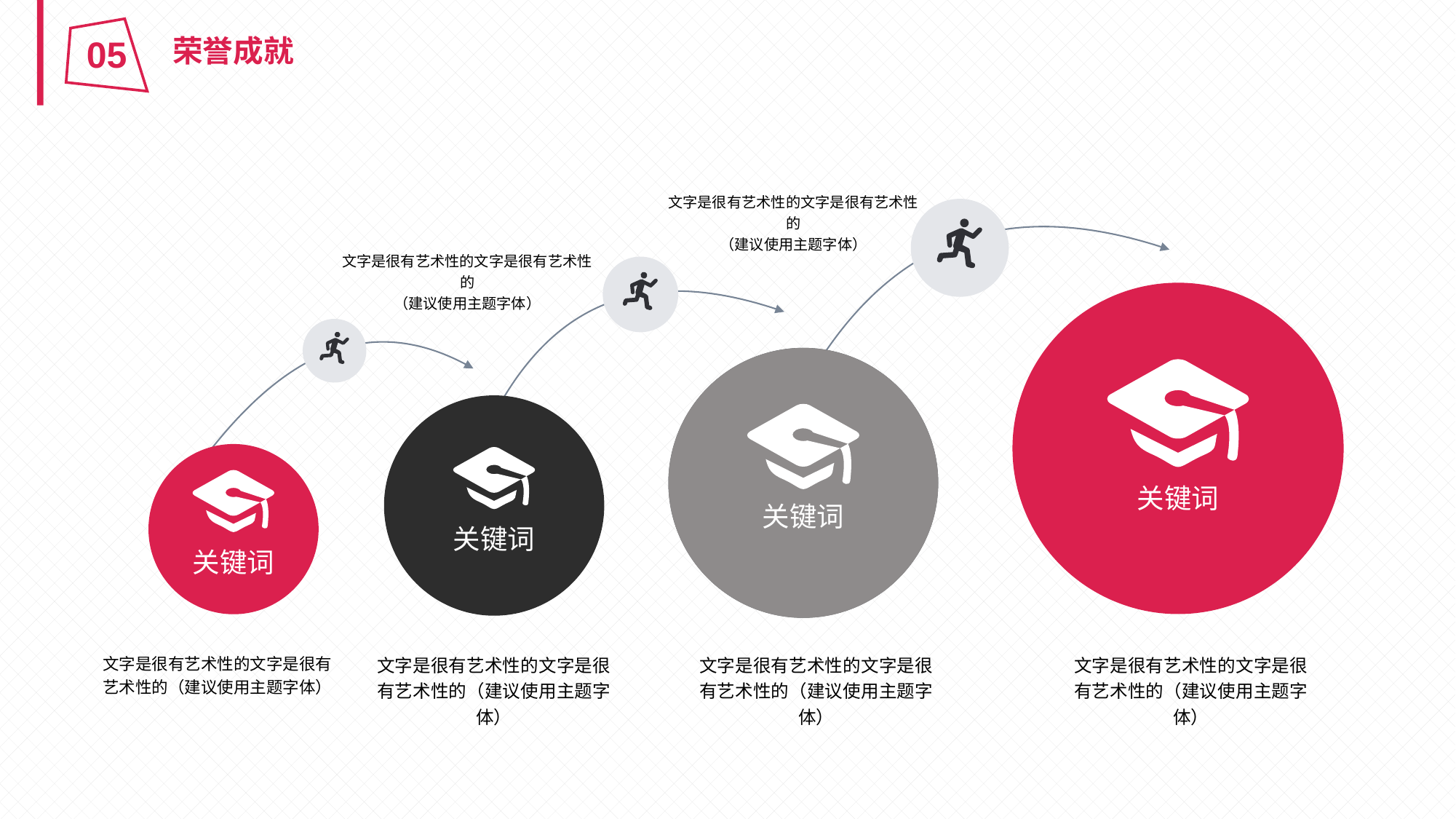

荣誉成就
05
文字是很有艺术性的文字是很有艺术性的
（建议使用主题字体）

文字是很有艺术性的文字是很有艺术性的
（建议使用主题字体）

关键词

关键词

关键词

关键词

文字是很有艺术性的文字是很有艺术性的（建议使用主题字体）
文字是很有艺术性的文字是很有艺术性的（建议使用主题字体）
文字是很有艺术性的文字是很有艺术性的（建议使用主题字体）
文字是很有艺术性的文字是很有艺术性的（建议使用主题字体）